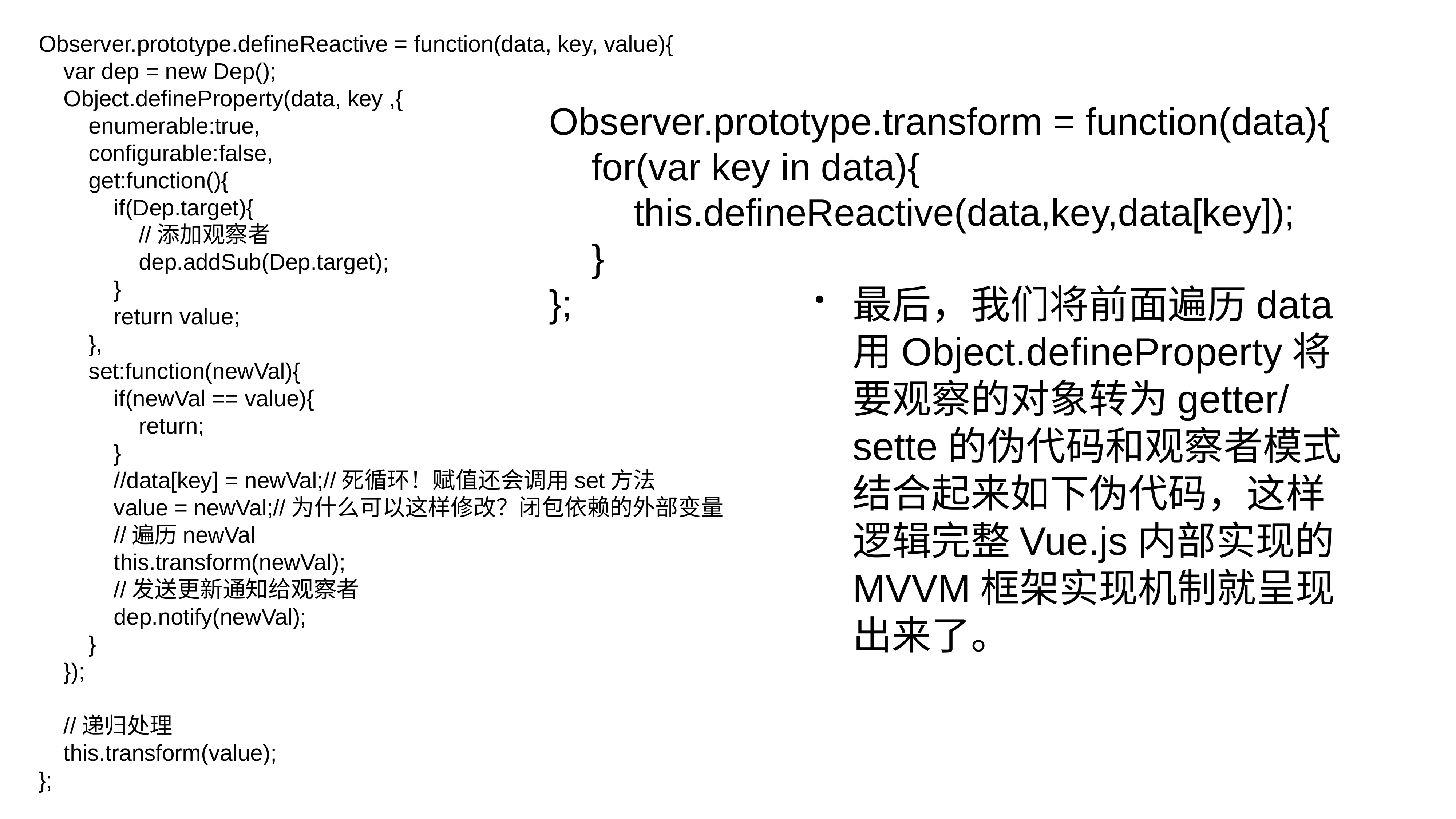

Observer.prototype.defineReactive = function(data, key, value){
    var dep = new Dep();
    Object.defineProperty(data, key ,{
        enumerable:true,
        configurable:false,
        get:function(){
            if(Dep.target){
                //添加观察者
                dep.addSub(Dep.target);
            }
            return value;
        },
        set:function(newVal){
            if(newVal == value){
                return;
            }
            //data[key] = newVal;//死循环！赋值还会调用set方法
            value = newVal;//为什么可以这样修改？闭包依赖的外部变量
            //遍历newVal
            this.transform(newVal);
            //发送更新通知给观察者
            dep.notify(newVal);
        }
    });

    //递归处理
    this.transform(value);
};
Observer.prototype.transform = function(data){
    for(var key in data){
        this.defineReactive(data,key,data[key]);
    }
};
最后，我们将前面遍历data用Object.defineProperty将要观察的对象转为getter/sette的伪代码和观察者模式结合起来如下伪代码，这样逻辑完整Vue.js内部实现的MVVM框架实现机制就呈现出来了。